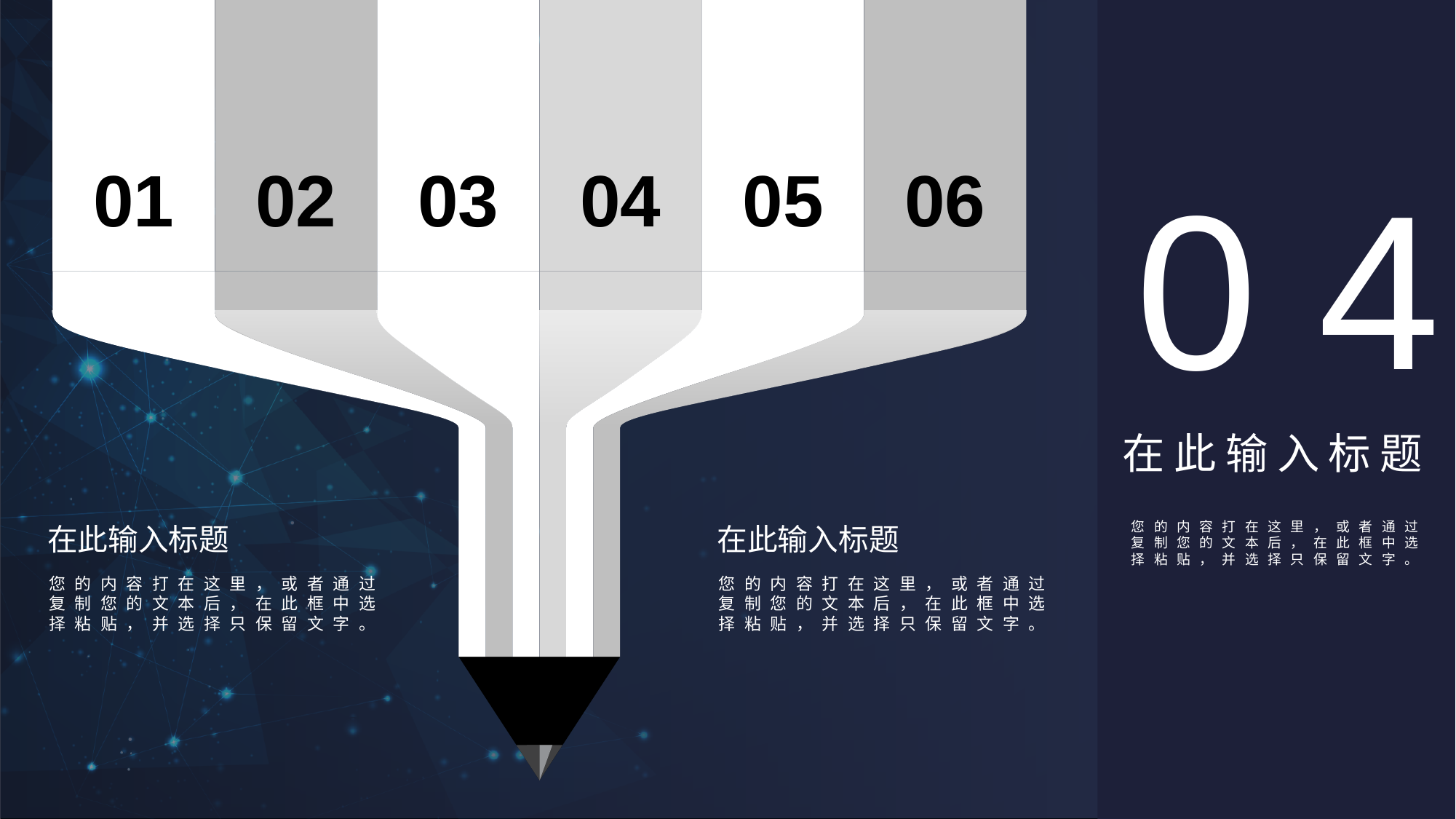

06

01

02

03

04

05

0 4
在此输入标题
您的内容打在这里，或者通过复制您的文本后，在此框中选择粘贴，并选择只保留文字。
在此输入标题
在此输入标题
您的内容打在这里，或者通过复制您的文本后，在此框中选择粘贴，并选择只保留文字。
您的内容打在这里，或者通过复制您的文本后，在此框中选择粘贴，并选择只保留文字。